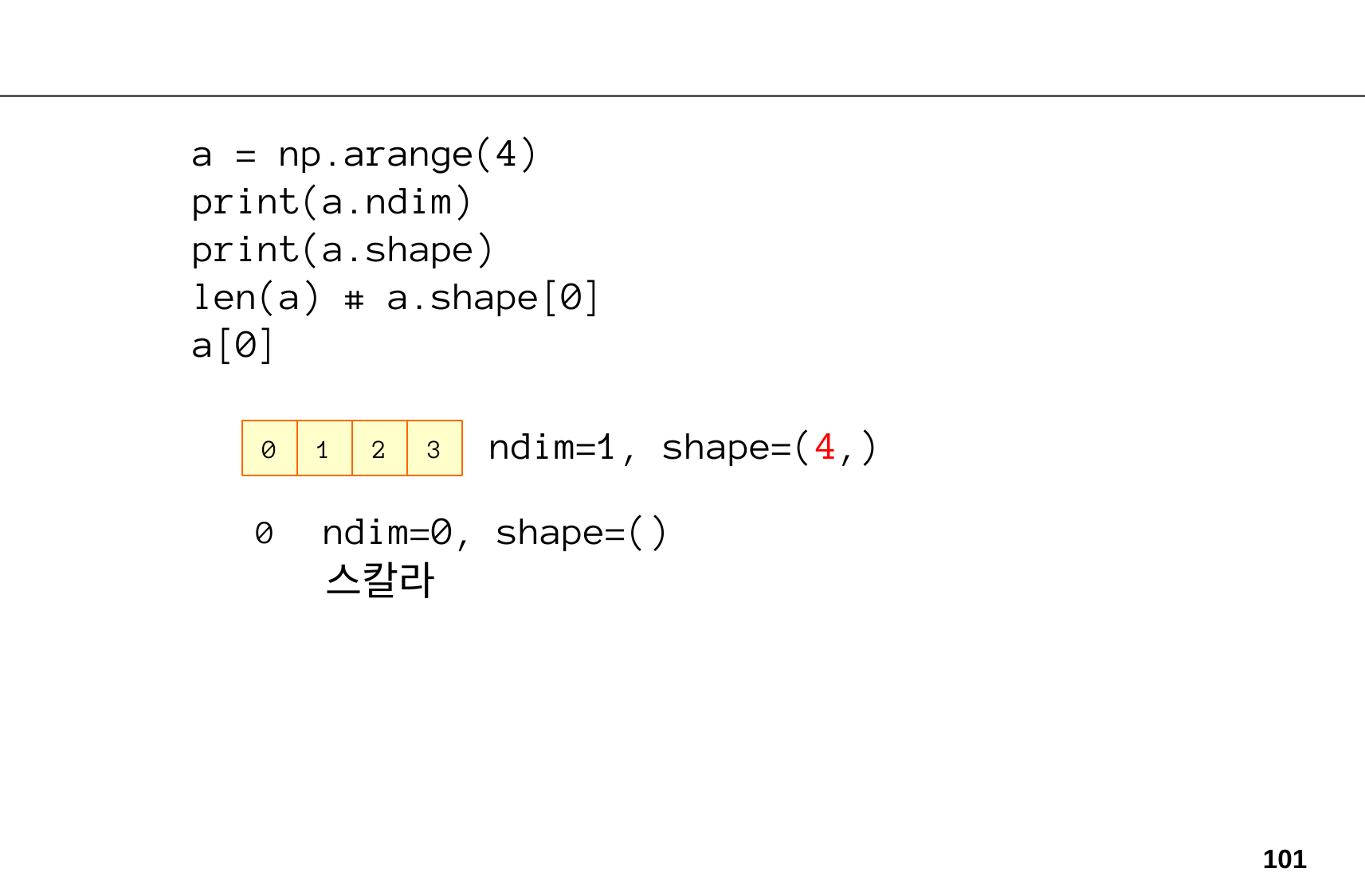

a = np.arange(4)
print(a.ndim)
print(a.shape)
len(a) # a.shape[0]
a[0]
ndim=1, shape=(4,)
0
1
2
3
ndim=0, shape=()
0
스칼라